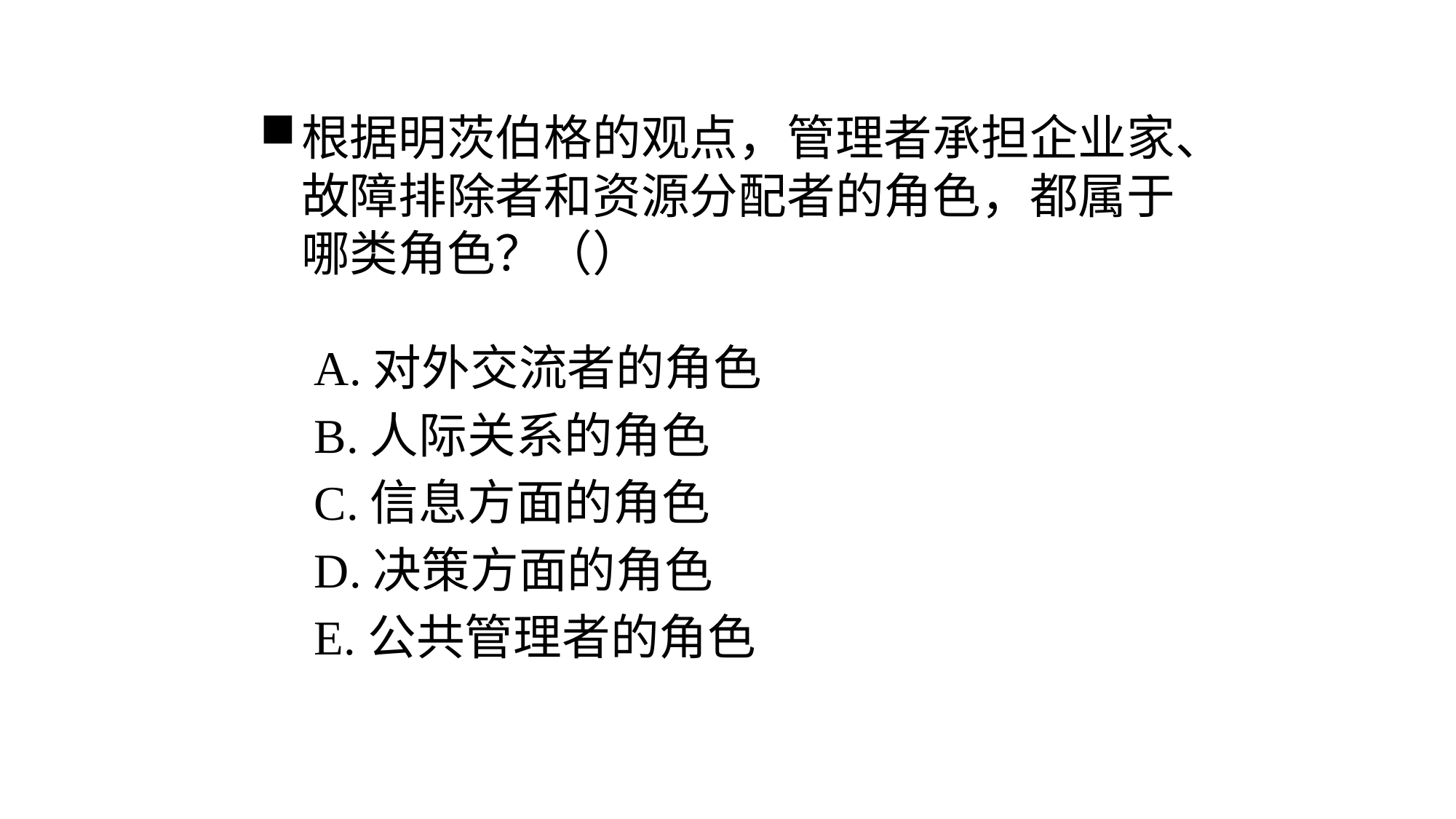

根据明茨伯格的观点，管理者承担企业家、故障排除者和资源分配者的角色，都属于哪类角色？（）

A.对外交流者的角色
B.人际关系的角色
C.信息方面的角色
D.决策方面的角色
E.公共管理者的角色